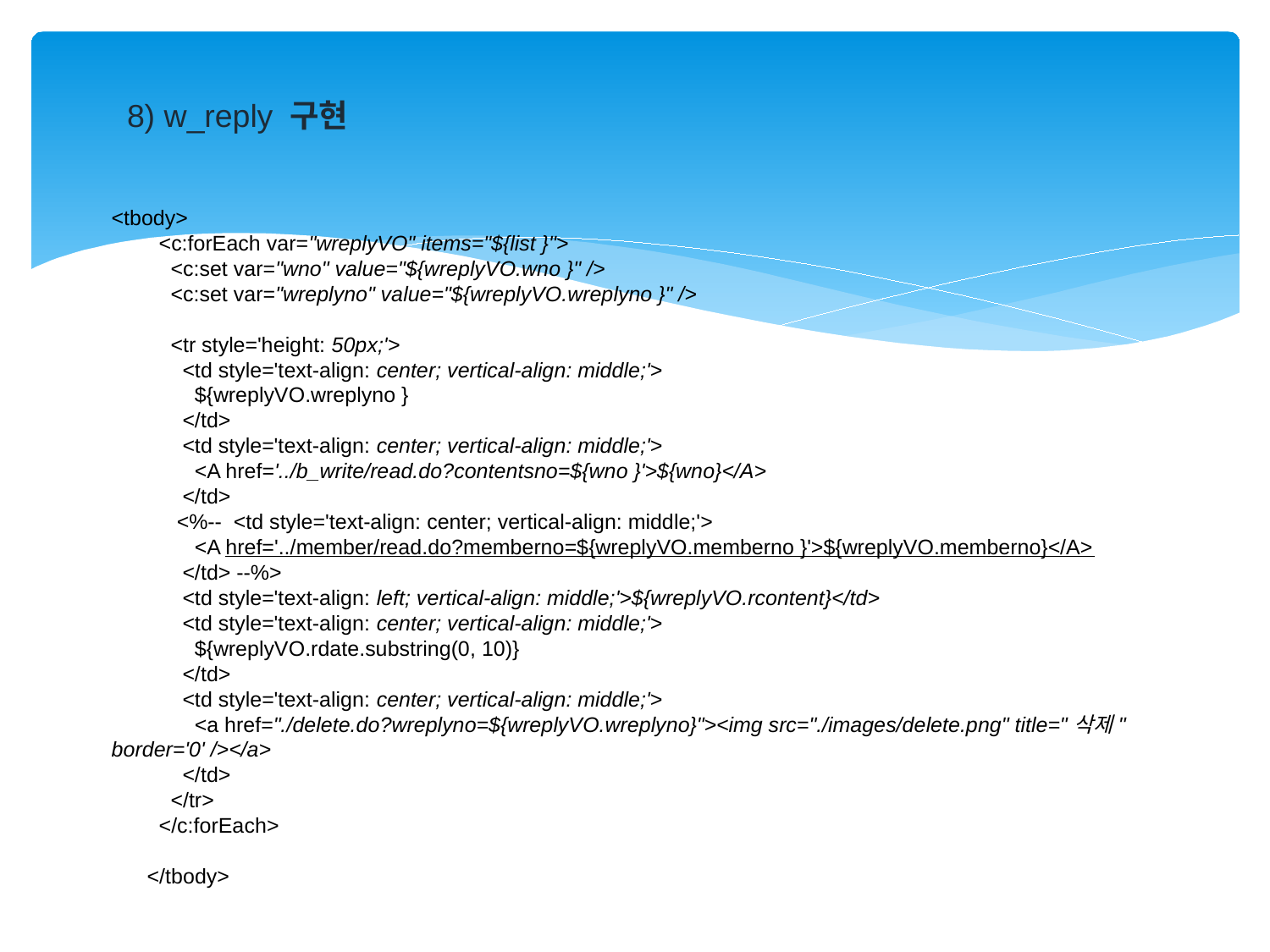

8) w_reply 구현
<tbody>
        <c:forEach var="wreplyVO" items="${list }">
          <c:set var="wno" value="${wreplyVO.wno }" />
          <c:set var="wreplyno" value="${wreplyVO.wreplyno }" />

          <tr style='height: 50px;'>
            <td style='text-align: center; vertical-align: middle;'>
              ${wreplyVO.wreplyno }
            </td>
            <td style='text-align: center; vertical-align: middle;'>
              <A href='../b_write/read.do?contentsno=${wno }'>${wno}</A>
            </td>
           <%--  <td style='text-align: center; vertical-align: middle;'>
              <A href='../member/read.do?memberno=${wreplyVO.memberno }'>${wreplyVO.memberno}</A>
            </td> --%>
            <td style='text-align: left; vertical-align: middle;'>${wreplyVO.rcontent}</td>
            <td style='text-align: center; vertical-align: middle;'>
              ${wreplyVO.rdate.substring(0, 10)}
            </td>
            <td style='text-align: center; vertical-align: middle;'>
              <a href="./delete.do?wreplyno=${wreplyVO.wreplyno}"><img src="./images/delete.png" title="삭제"  border='0' /></a>
            </td>
          </tr>
        </c:forEach>

      </tbody>